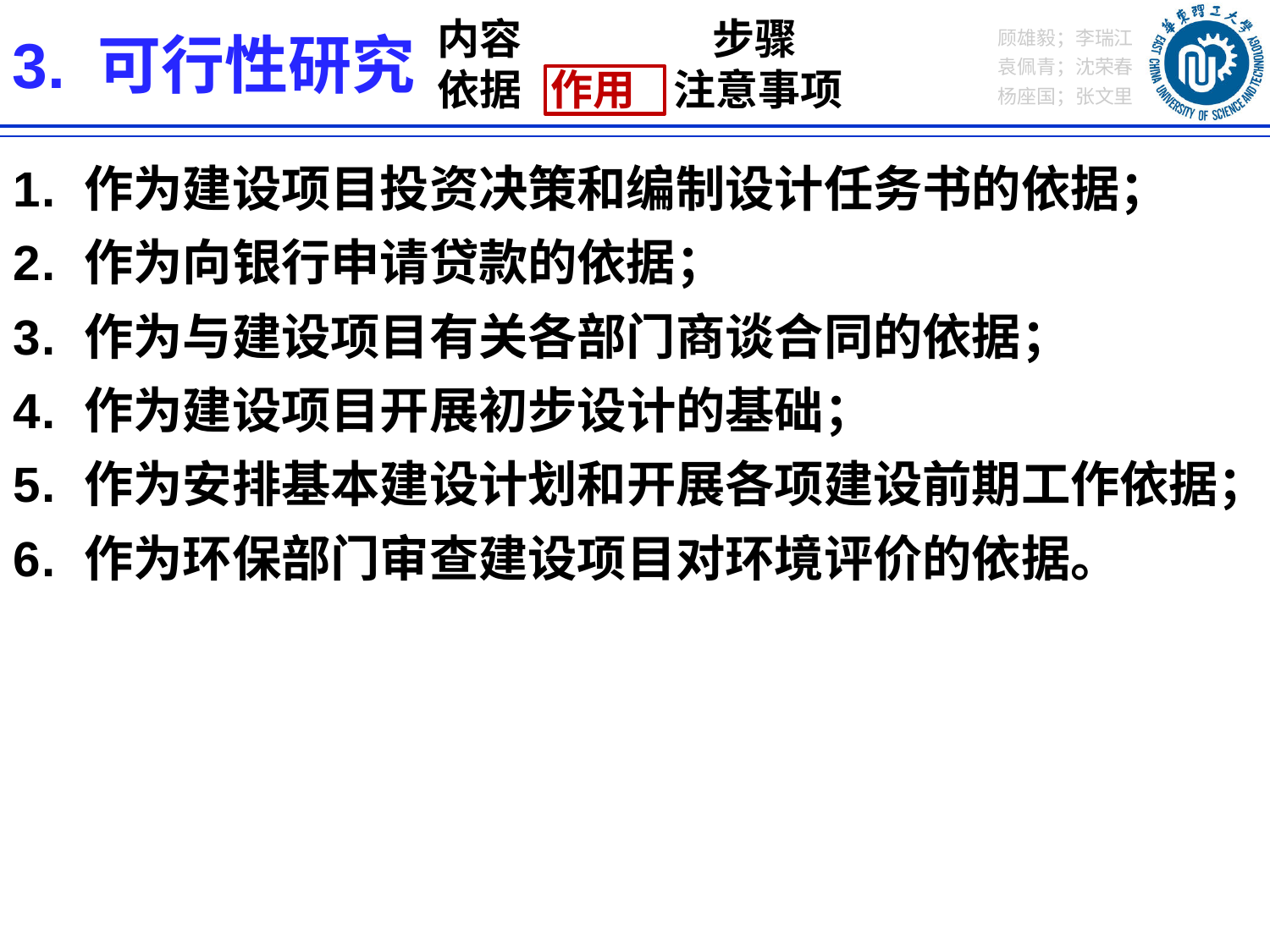

内容                    步骤
依据   作用    注意事项
3. 可行性研究

作为建设项目投资决策和编制设计任务书的依据；
作为向银行申请贷款的依据；
作为与建设项目有关各部门商谈合同的依据；
作为建设项目开展初步设计的基础；
作为安排基本建设计划和开展各项建设前期工作依据；
作为环保部门审查建设项目对环境评价的依据。